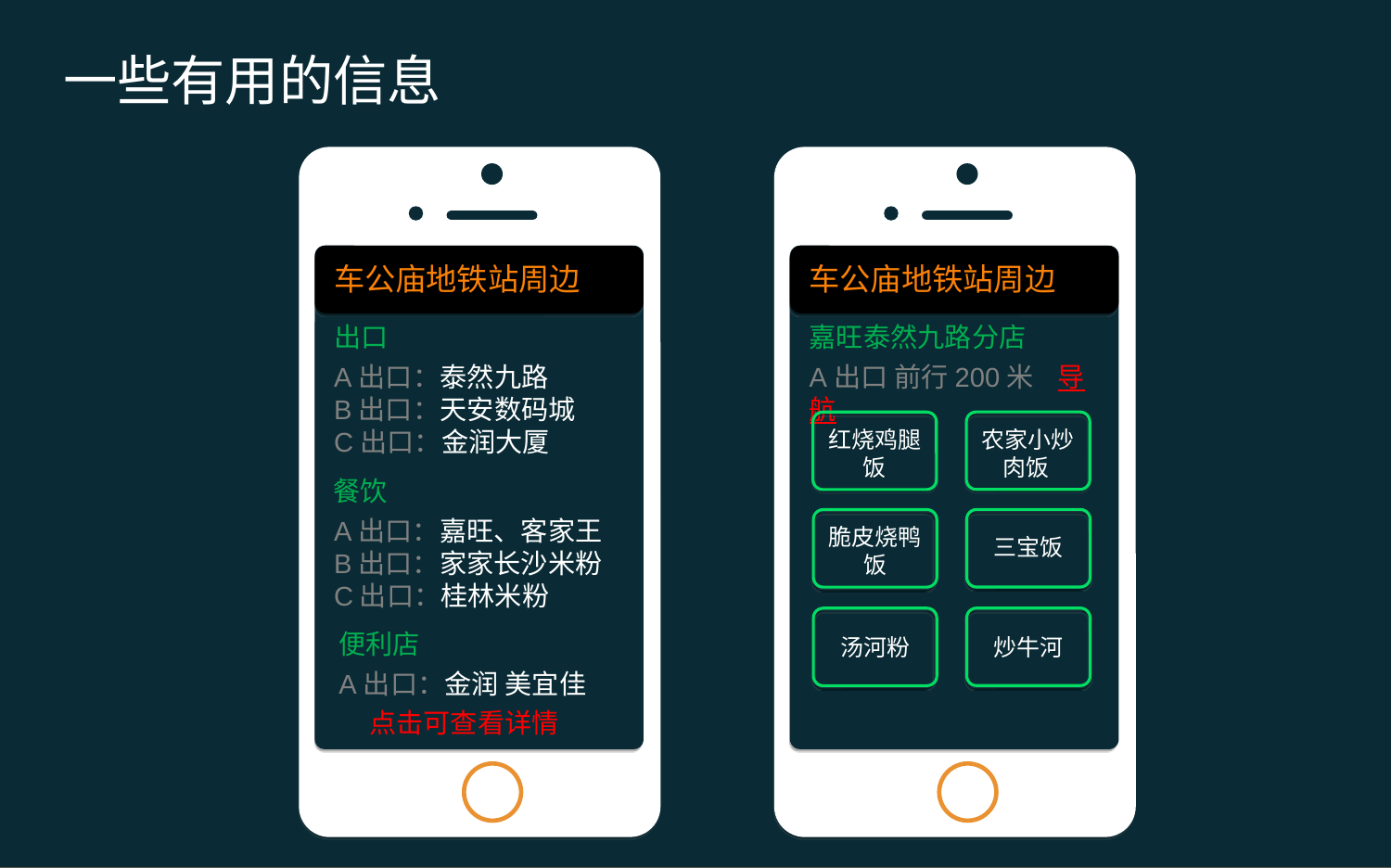

一些有用的信息

车公庙地铁站周边
车公庙地铁站周边
出口
嘉旺泰然九路分店
A出口：泰然九路
B出口：天安数码城
C出口：金润大厦
A出口 前行200米    导航

农家小炒肉饭

红烧鸡腿饭
餐饮
A出口：嘉旺、客家王
B出口：家家长沙米粉
C出口：桂林米粉

三宝饭

脆皮烧鸭饭

炒牛河

汤河粉
便利店
A出口：金润 美宜佳
点击可查看详情